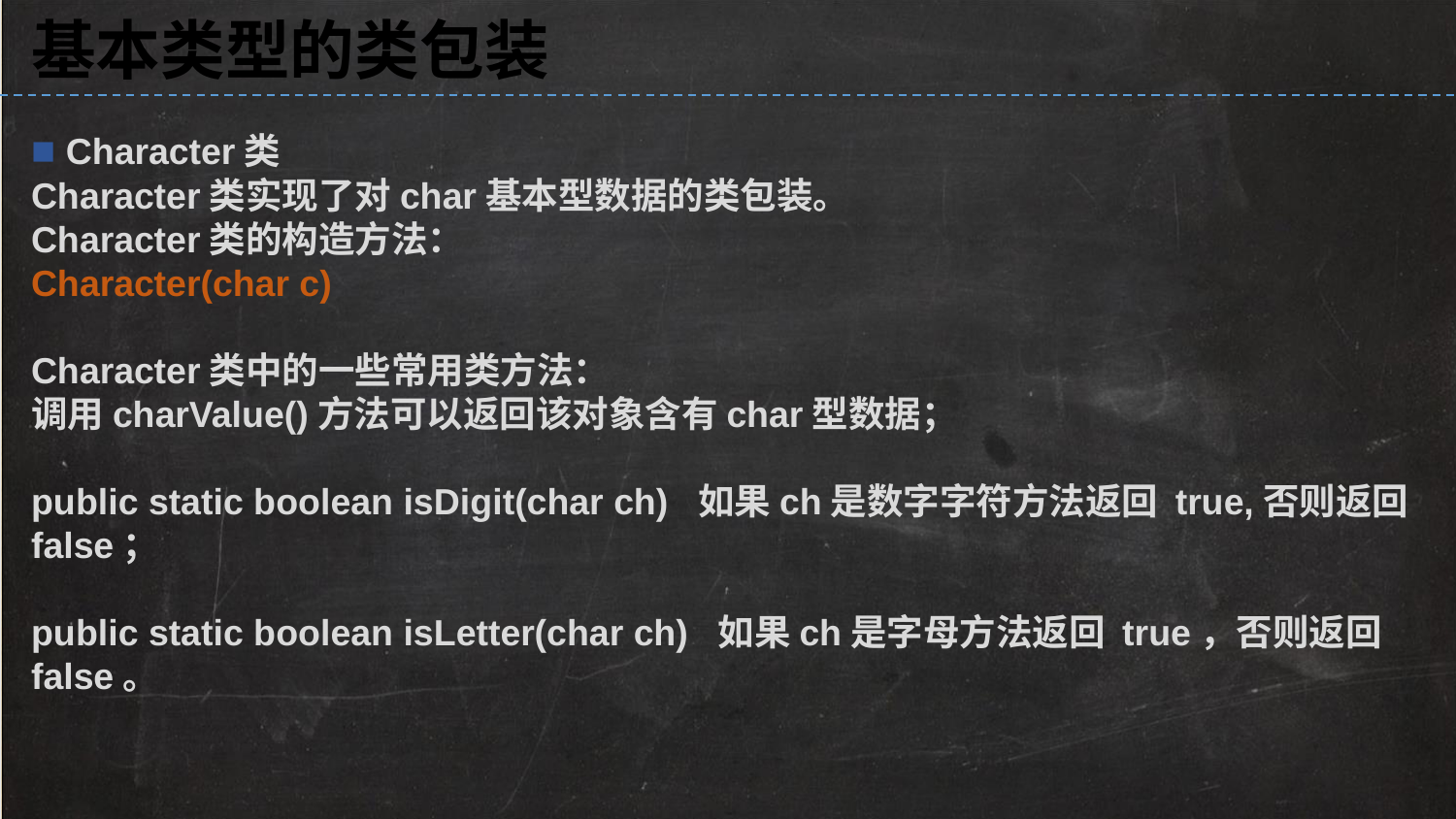

基本类型的类包装
■ Character类
Character类实现了对char基本型数据的类包装。
Character类的构造方法：
Character(char c)

Character类中的一些常用类方法：
调用charValue()方法可以返回该对象含有char型数据；

public static boolean isDigit(char ch)  如果ch是数字字符方法返回 true,否则返回false；

public static boolean isLetter(char ch)  如果ch是字母方法返回 true，否则返回false。